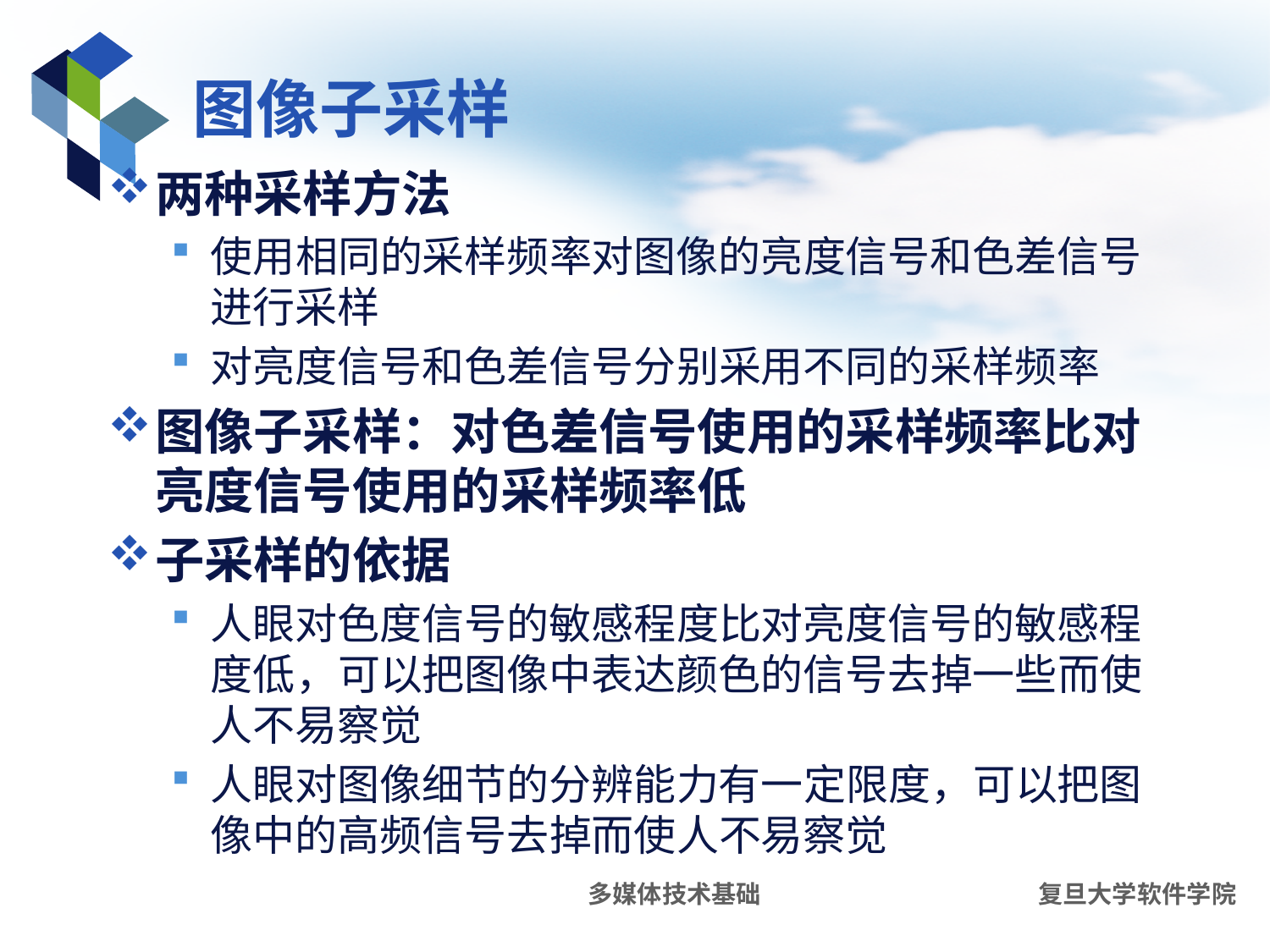

# 图像子采样
两种采样方法
使用相同的采样频率对图像的亮度信号和色差信号进行采样
对亮度信号和色差信号分别采用不同的采样频率
图像子采样：对色差信号使用的采样频率比对亮度信号使用的采样频率低
子采样的依据
人眼对色度信号的敏感程度比对亮度信号的敏感程度低，可以把图像中表达颜色的信号去掉一些而使人不易察觉
人眼对图像细节的分辨能力有一定限度，可以把图像中的高频信号去掉而使人不易察觉
多媒体技术基础